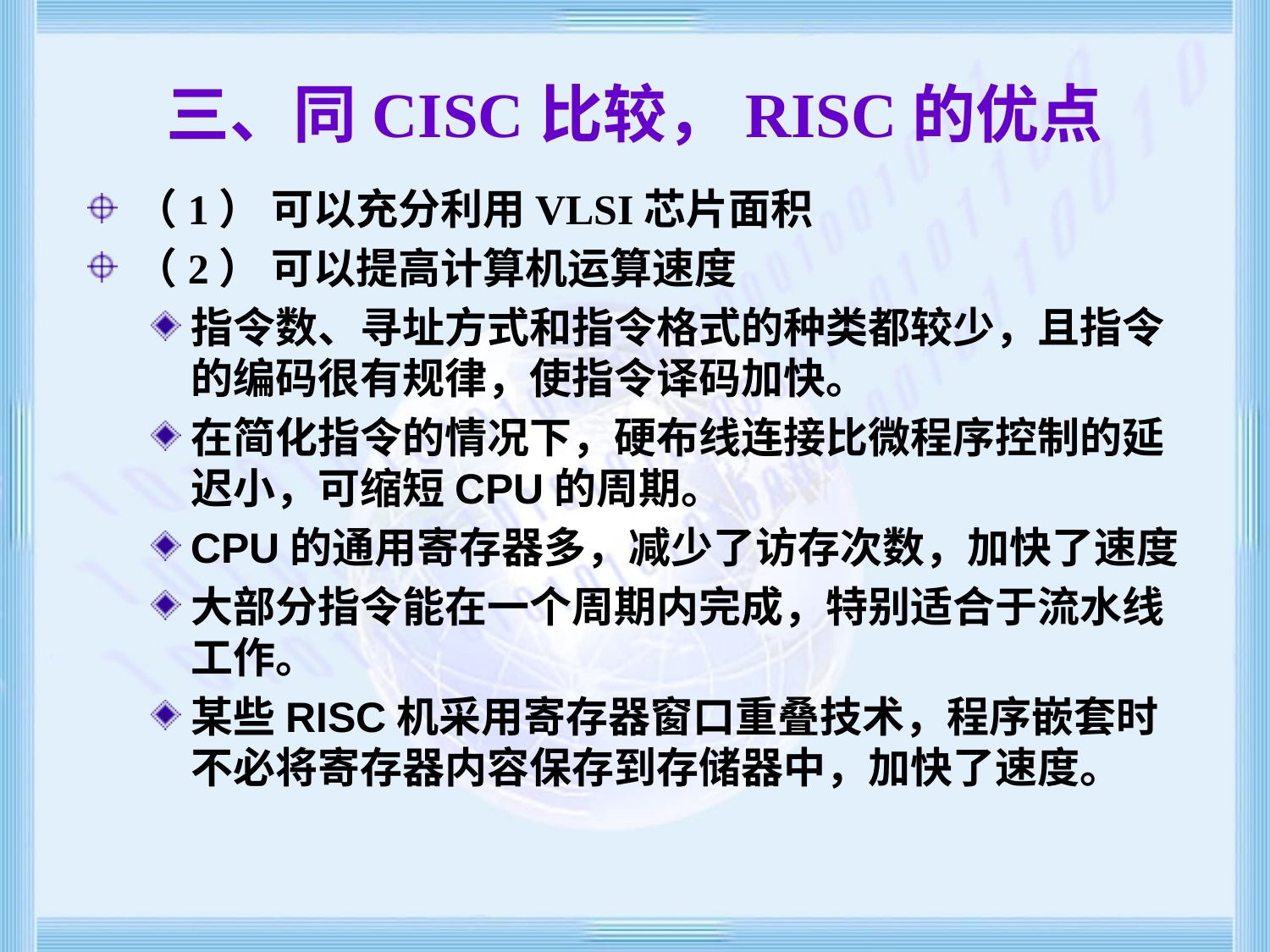

# 三、同CISC比较，RISC的优点
（1） 可以充分利用VLSI芯片面积
（2） 可以提高计算机运算速度
指令数、寻址方式和指令格式的种类都较少，且指令的编码很有规律，使指令译码加快。
在简化指令的情况下，硬布线连接比微程序控制的延迟小，可缩短CPU的周期。
CPU的通用寄存器多，减少了访存次数，加快了速度
大部分指令能在一个周期内完成，特别适合于流水线工作。
某些RISC机采用寄存器窗口重叠技术，程序嵌套时不必将寄存器内容保存到存储器中，加快了速度。

68